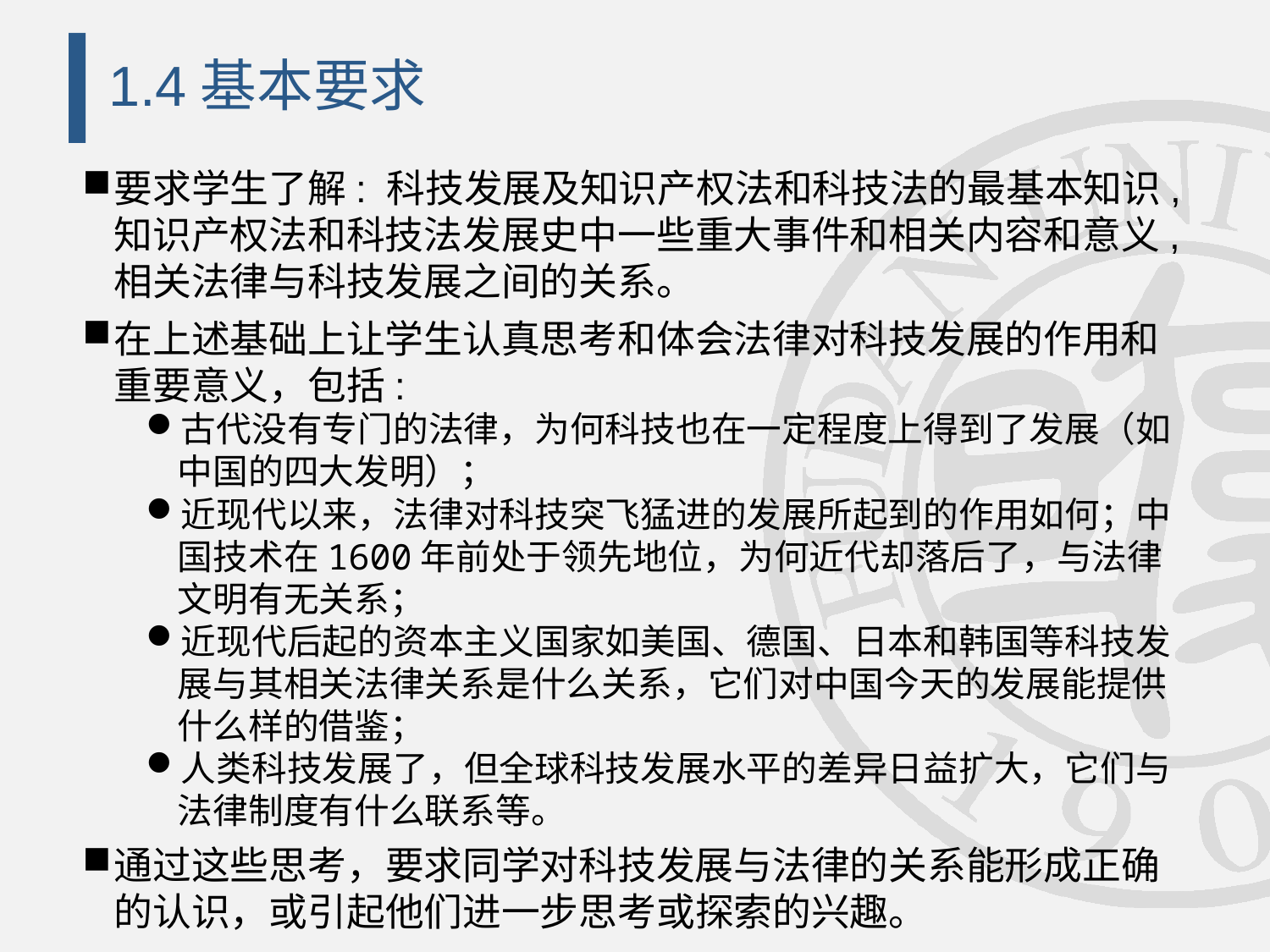

# 1.4基本要求
要求学生了解: 科技发展及知识产权法和科技法的最基本知识, 知识产权法和科技法发展史中一些重大事件和相关内容和意义,相关法律与科技发展之间的关系。
在上述基础上让学生认真思考和体会法律对科技发展的作用和重要意义，包括:
古代没有专门的法律，为何科技也在一定程度上得到了发展（如中国的四大发明）；
近现代以来，法律对科技突飞猛进的发展所起到的作用如何；中国技术在1600年前处于领先地位，为何近代却落后了，与法律文明有无关系；
近现代后起的资本主义国家如美国、德国、日本和韩国等科技发展与其相关法律关系是什么关系，它们对中国今天的发展能提供什么样的借鉴；
人类科技发展了，但全球科技发展水平的差异日益扩大，它们与法律制度有什么联系等。
通过这些思考，要求同学对科技发展与法律的关系能形成正确的认识，或引起他们进一步思考或探索的兴趣。